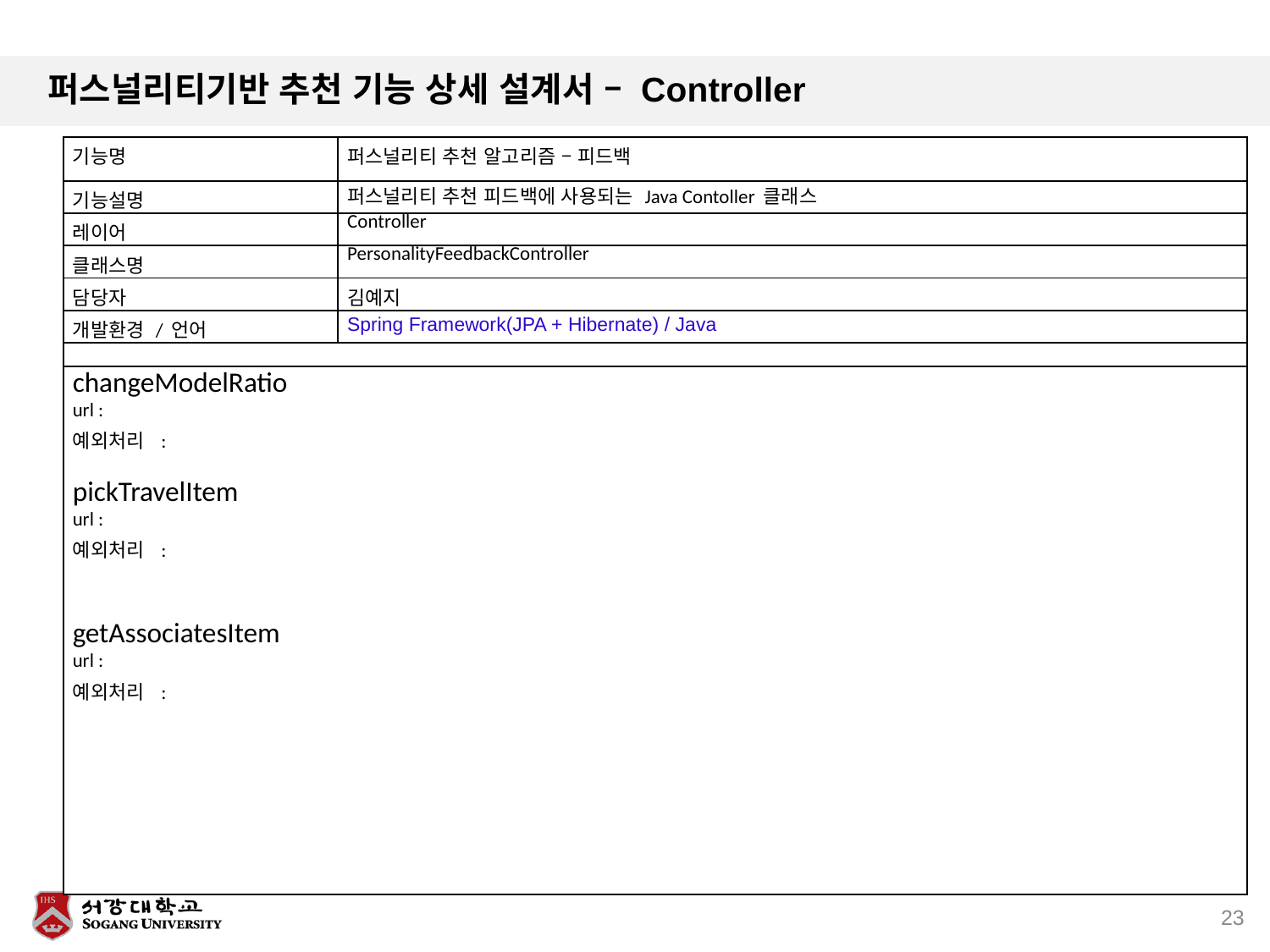

# 퍼스널리티기반 추천 기능 상세 설계서 – Controller
| 기능명 | 퍼스널리티 추천 알고리즘 – 피드백 |
| --- | --- |
| 기능설명 | 퍼스널리티 추천 피드백에 사용되는 Java Contoller 클래스 |
| 레이어 | Controller |
| 클래스명 | PersonalityFeedbackController |
| 담당자 | 김예지 |
| 개발환경 / 언어 | Spring Framework(JPA + Hibernate) / Java |
|  |  |
| changeModelRatio url : 예외처리 : pickTravelItem url : 예외처리 : getAssociatesItem url : 예외처리 : |  |
23